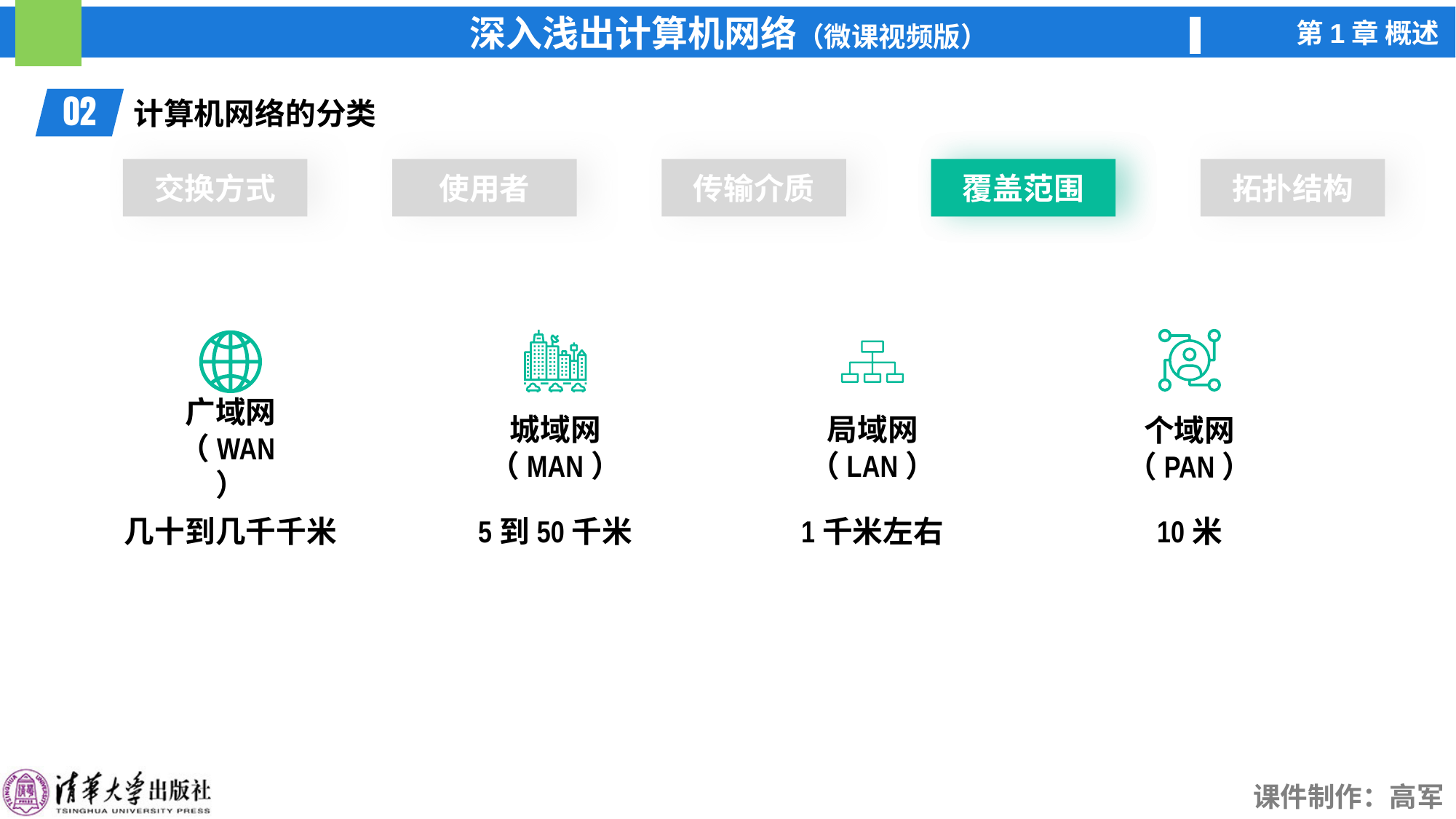

02
计算机网络的分类
交换方式
使用者
传输介质
覆盖范围
覆盖范围
拓扑结构

个域网
（PAN）

城域网
（MAN）

广域网
（WAN）

局域网
（LAN）
1千米左右
10米
几十到几千千米
5到50千米